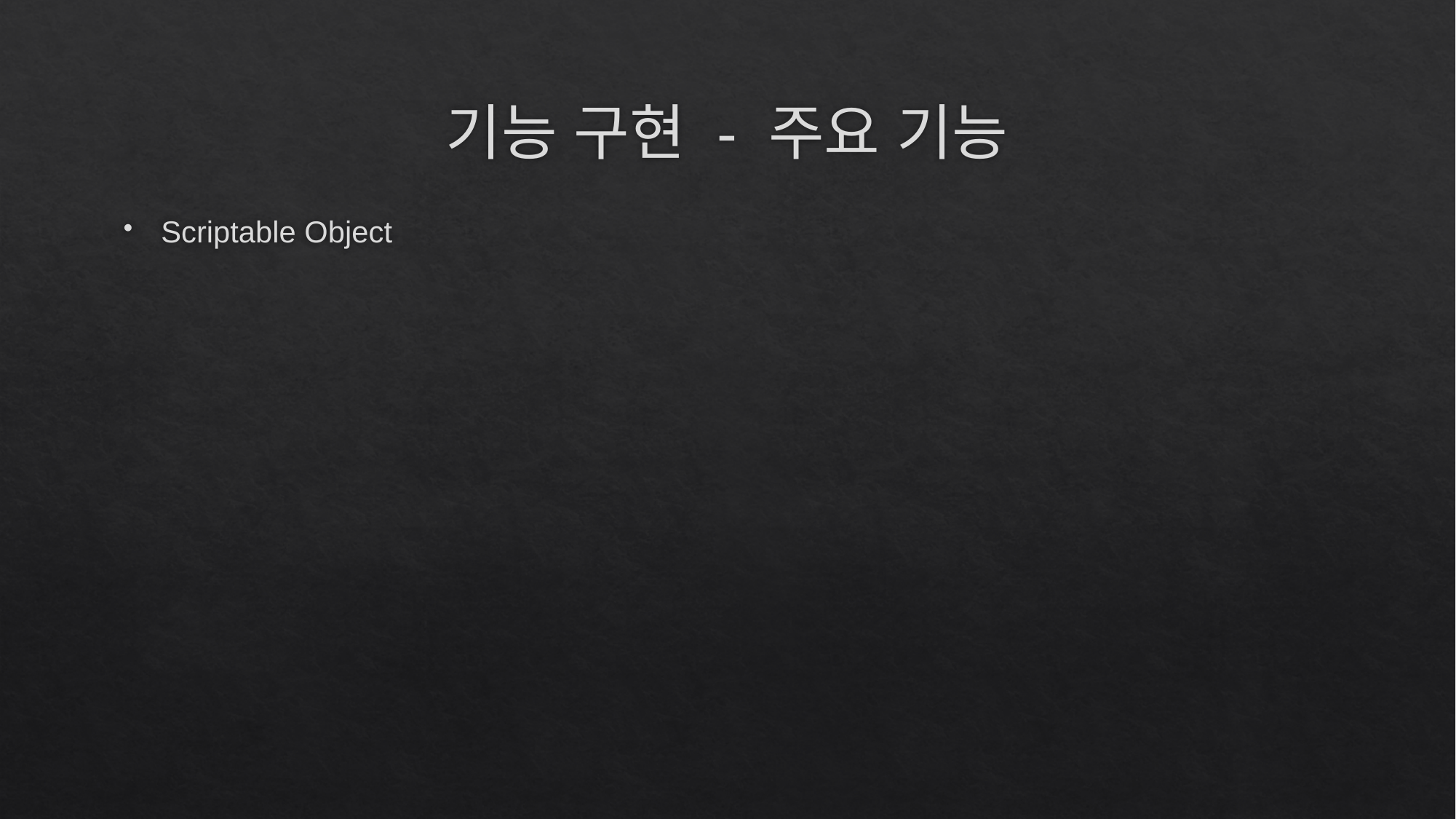

# 기능 구현 - 주요 기능
Scriptable Object